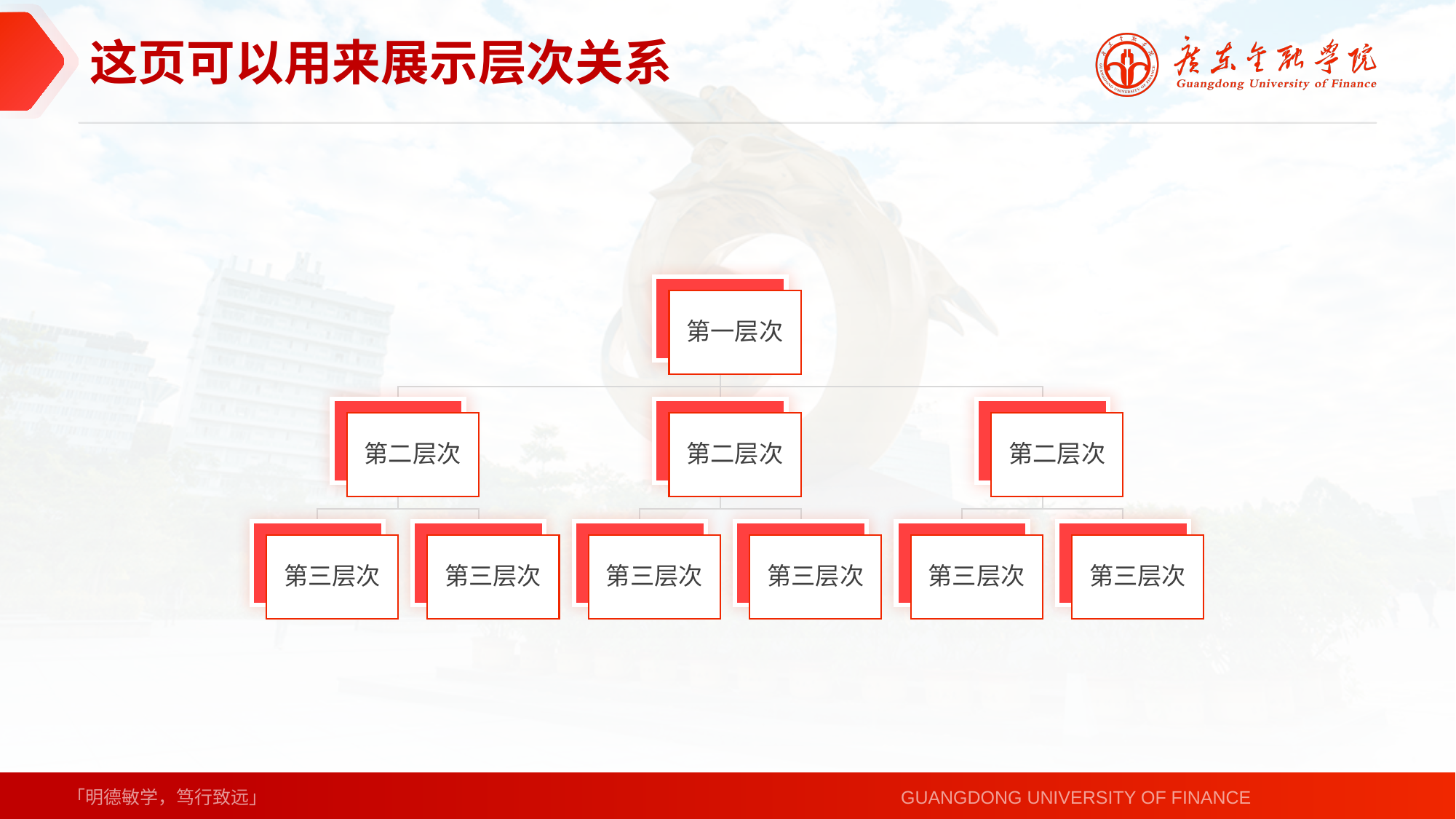

这页可以用来展示层次关系
第一层次
第二层次
第三层次
第三层次
第二层次
第三层次
第三层次
第二层次
第三层次
第三层次